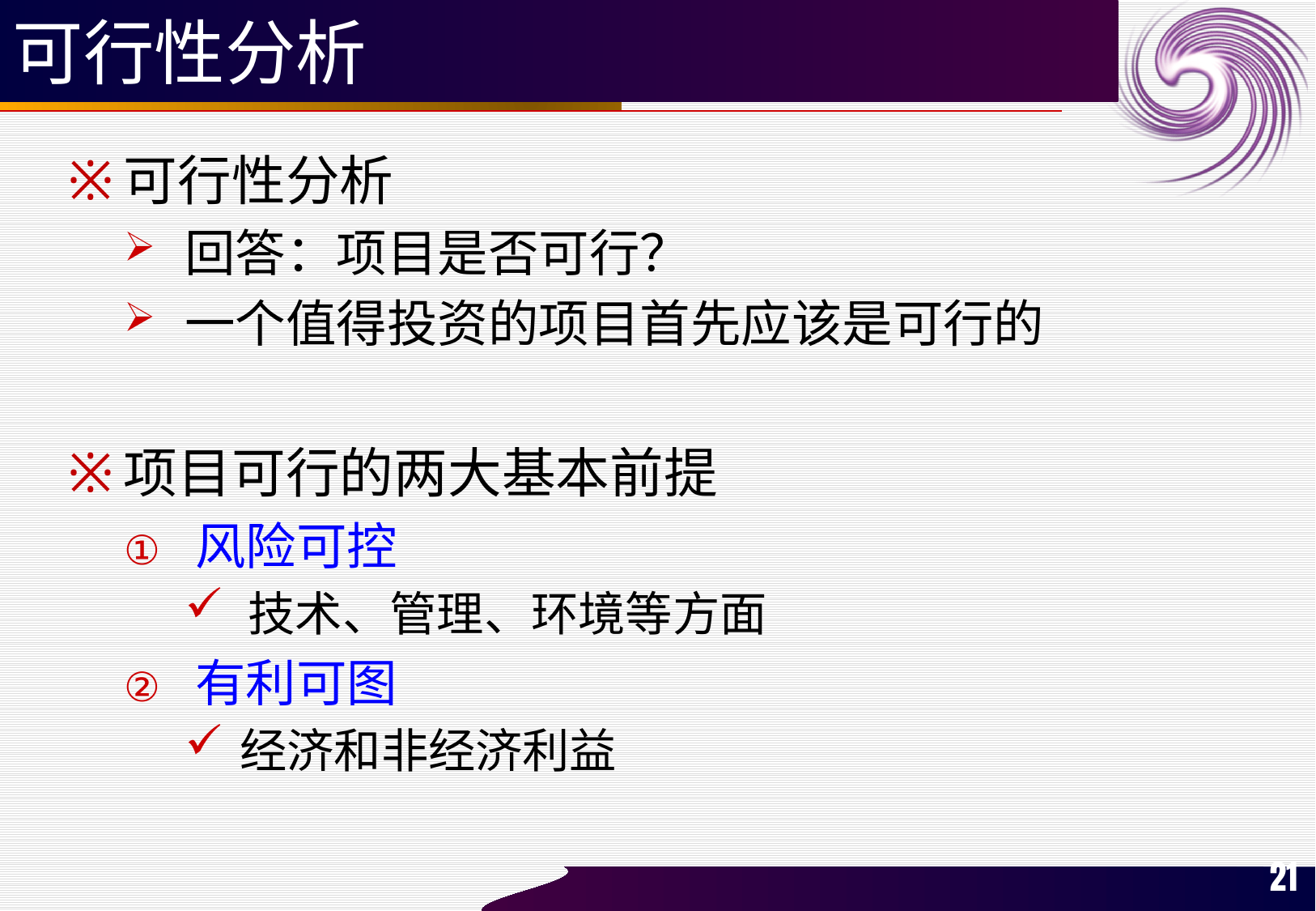

# 可行性分析
可行性分析
回答：项目是否可行？
一个值得投资的项目首先应该是可行的

项目可行的两大基本前提
风险可控
技术、管理、环境等方面
有利可图
经济和非经济利益
21